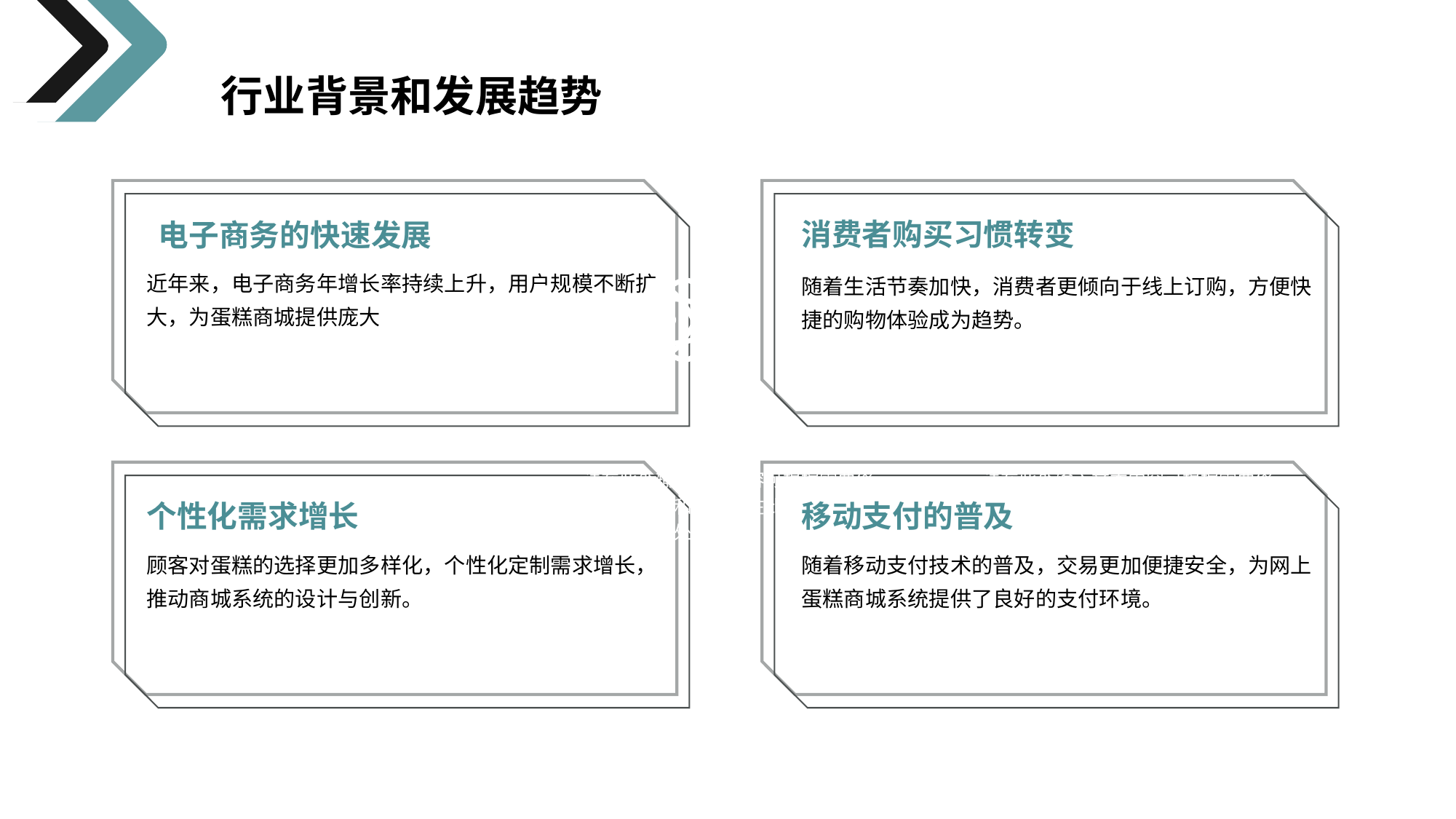

行业背景和发展趋势

消费者购买习惯转变
电子商务的快速发展
近年来，电子商务年增长率持续上升，用户规模不断扩大，为蛋糕商城提供庞大的潜在市场。
随着生活节奏加快，消费者更倾向于线上订购，方便快捷的购物体验成为趋势。

工作完成情况
请在此处输入文本内容可根据需要修改文字的小和数字请在此处输入请在此处请在此处输入
工作完成情况
请在此处输入文本内容可根据需要修改文字的小和数字请在此处输入请在此处请在此处输入

个性化需求增长
移动支付的普及
顾客对蛋糕的选择更加多样化，个性化定制需求增长，推动商城系统的设计与创新。
随着移动支付技术的普及，交易更加便捷安全，为网上蛋糕商城系统提供了良好的支付环境。